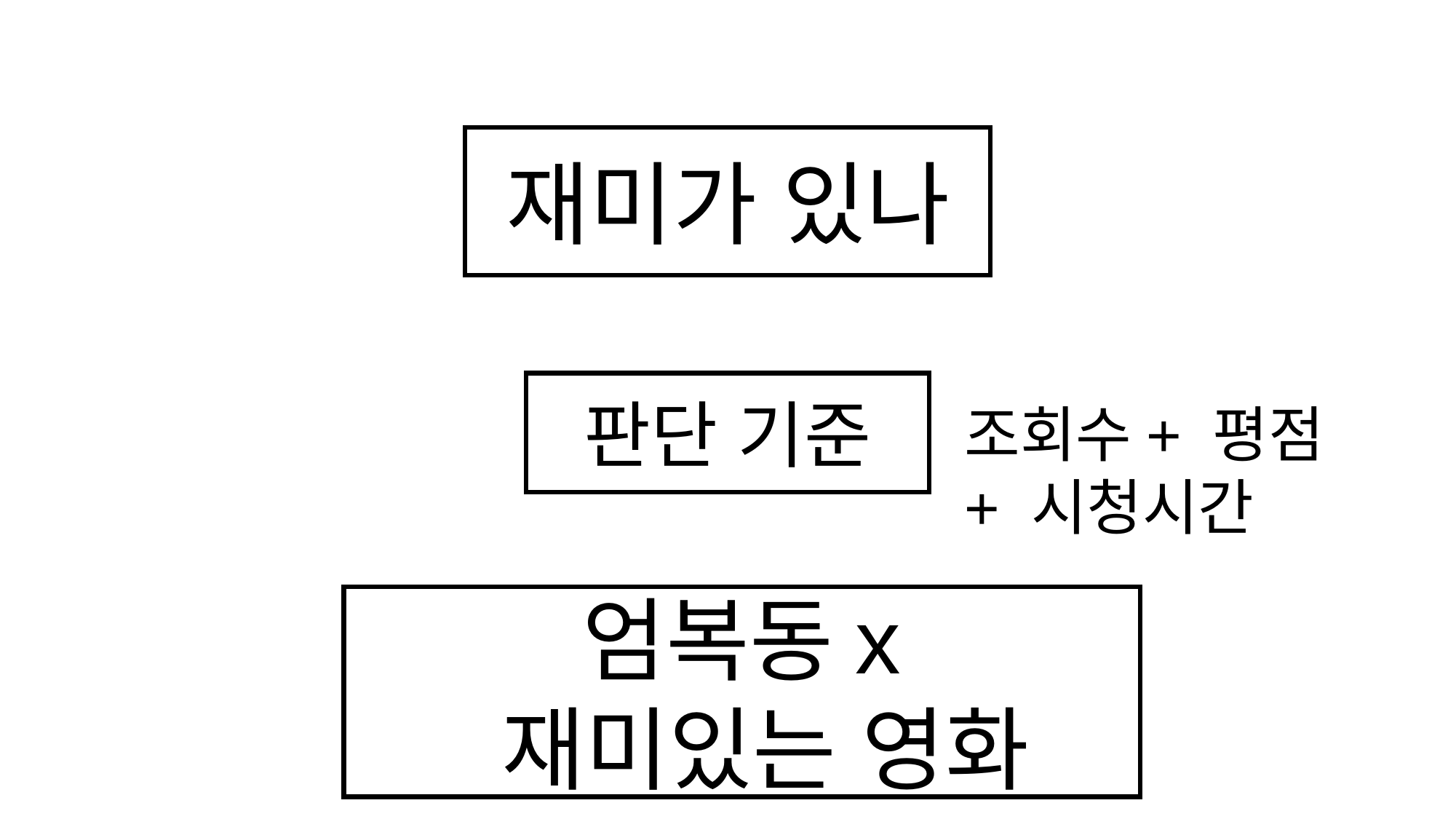

재미가 있나
판단 기준
조회수+ 평점
+ 시청시간
엄복동x
 재미있는 영화